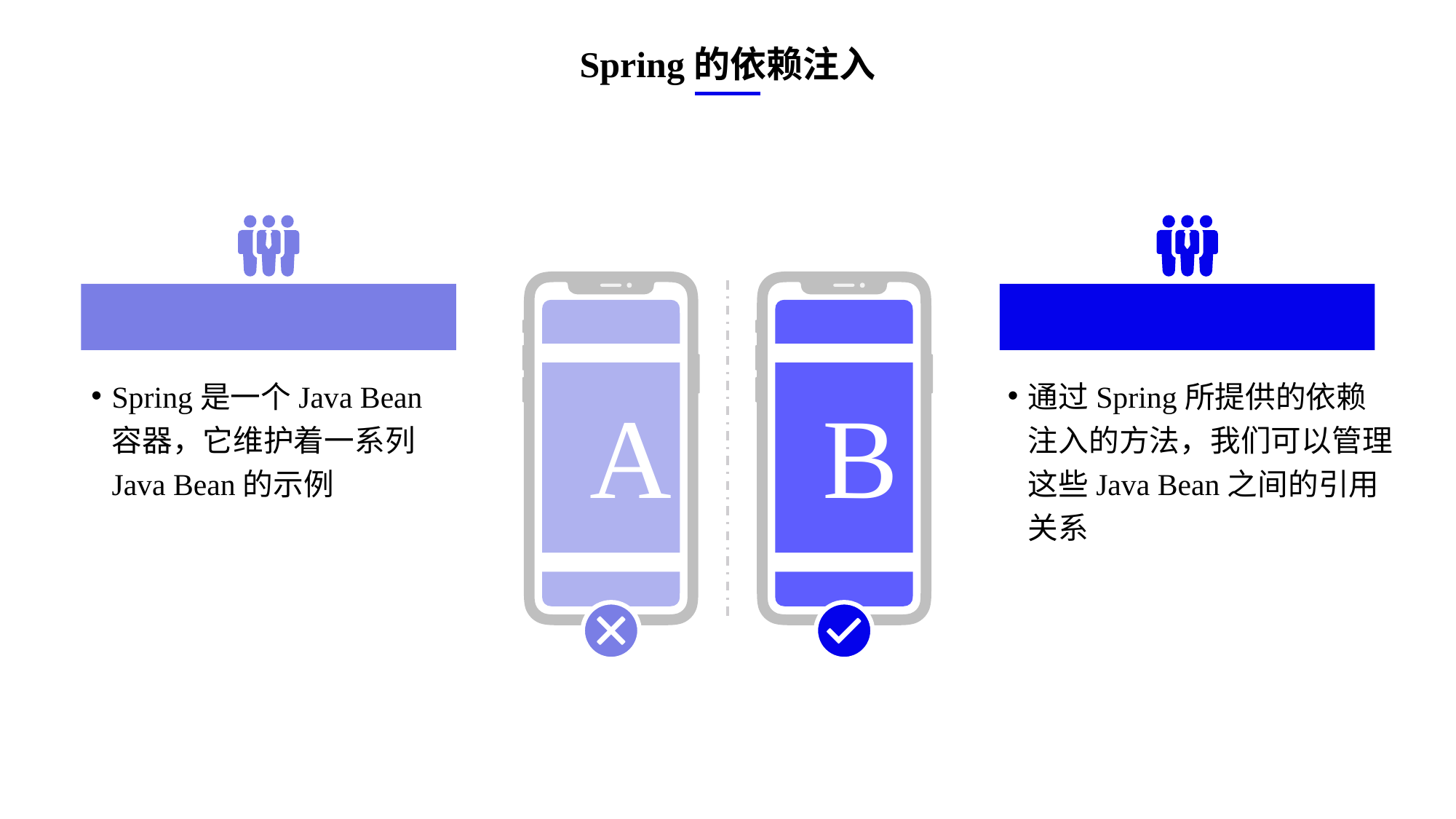

Spring的依赖注入

Spring是一个Java Bean容器，它维护着一系列Java Bean的示例

通过Spring所提供的依赖注入的方法，我们可以管理这些Java Bean之间的引用关系
e7d195523061f1c0ae0eb3eed39d2bcef4622b2499a05fe6567B54A876BEB457BD1EB8EBE9915191D1FA2E860D28D251AB291D9CBBDD28D4BD16020FD75D8281481517FC21E86E4C931520AFA1087E92E357E3DB373CA326F6F926B1A67F681E99E875FFD293B2C32B3919AE4D43F9436862A7DD54F9346DF3662D8AB7319030EF75D53FF682DE13

A

B